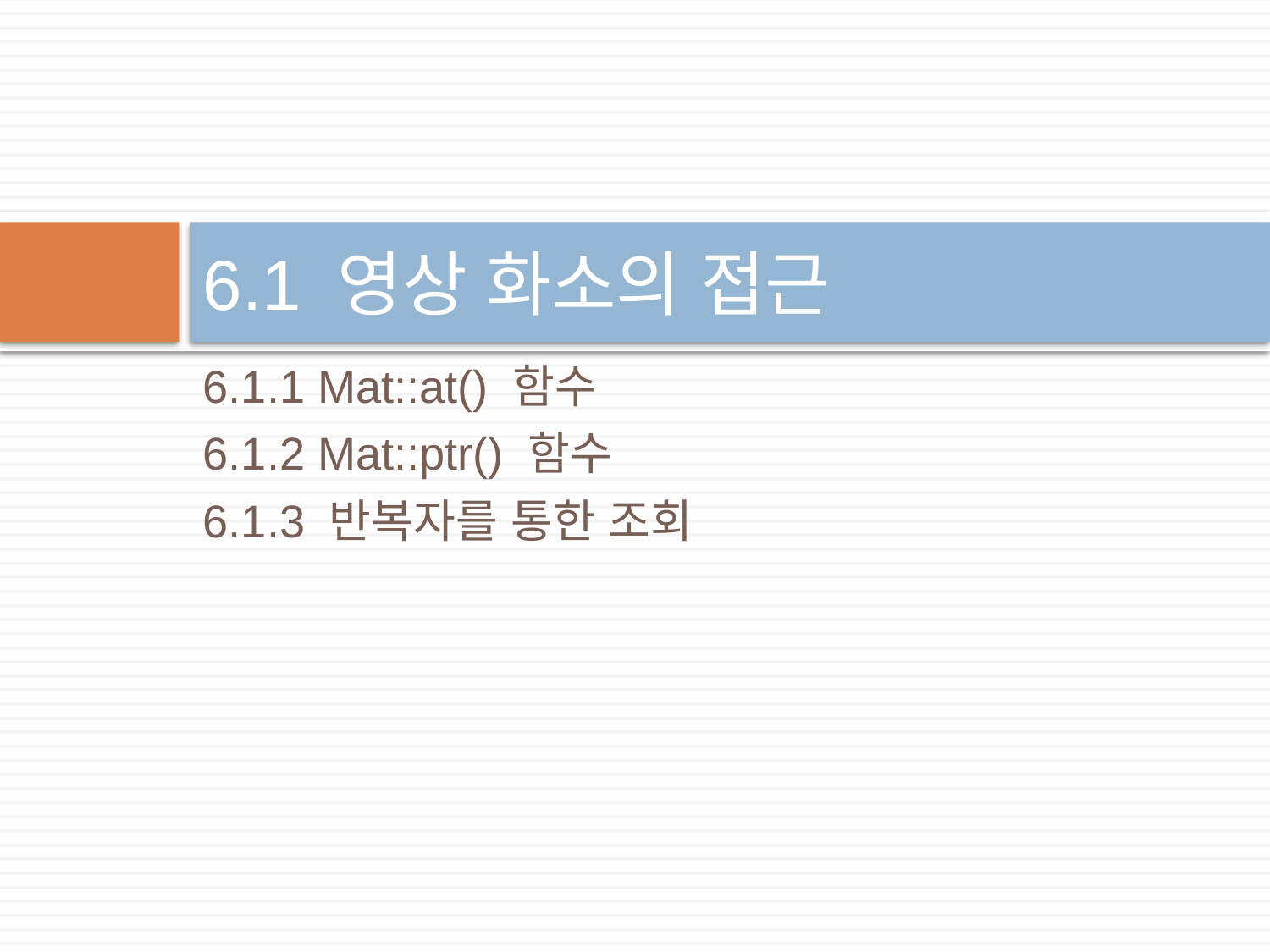

# 6.1 영상 화소의 접근
6.1.1 Mat::at() 함수
6.1.2 Mat::ptr() 함수
6.1.3 반복자를 통한 조회